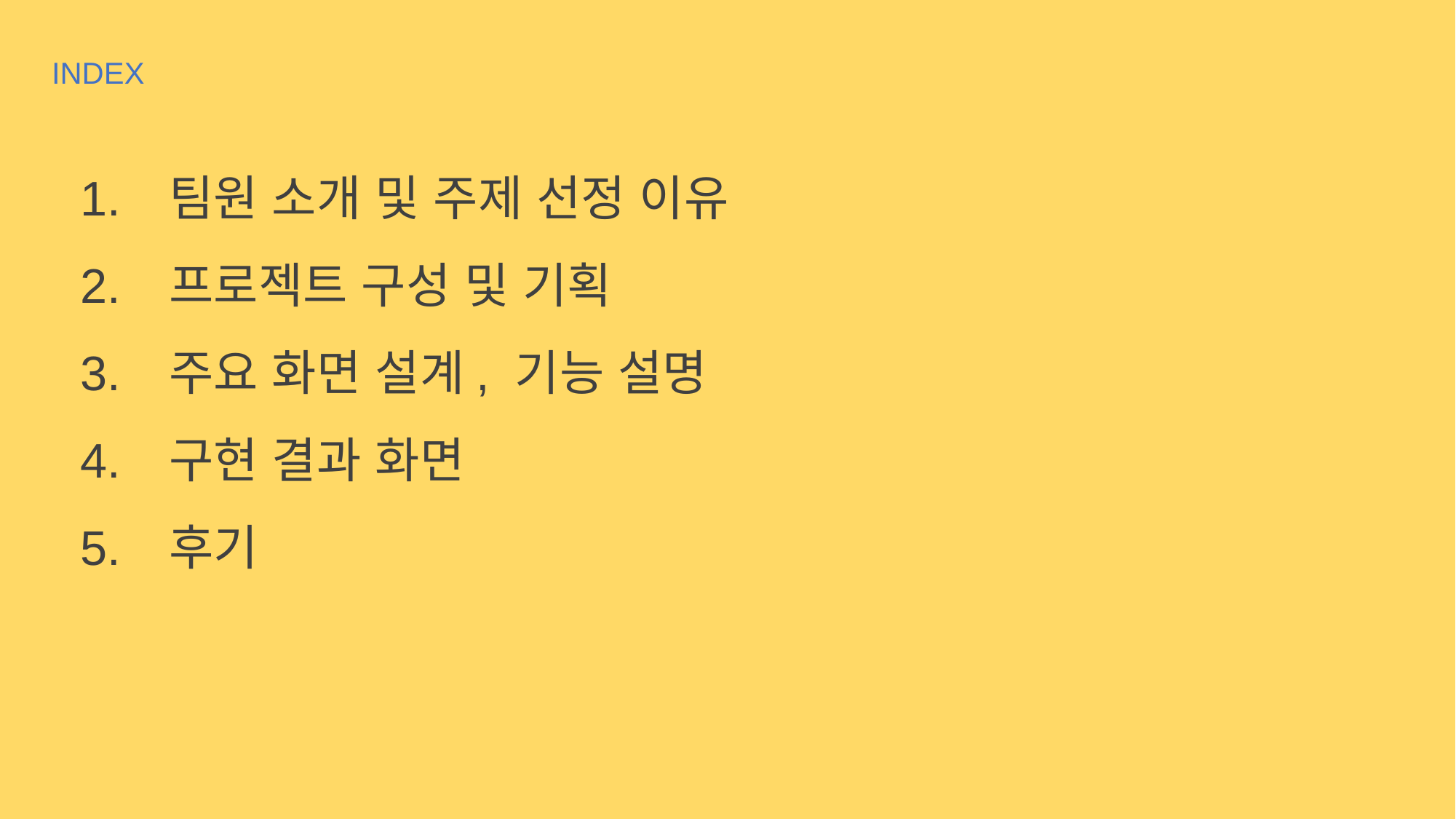

INDEX
팀원 소개 및 주제 선정 이유
프로젝트 구성 및 기획
주요 화면 설계, 기능 설명
구현 결과 화면
후기